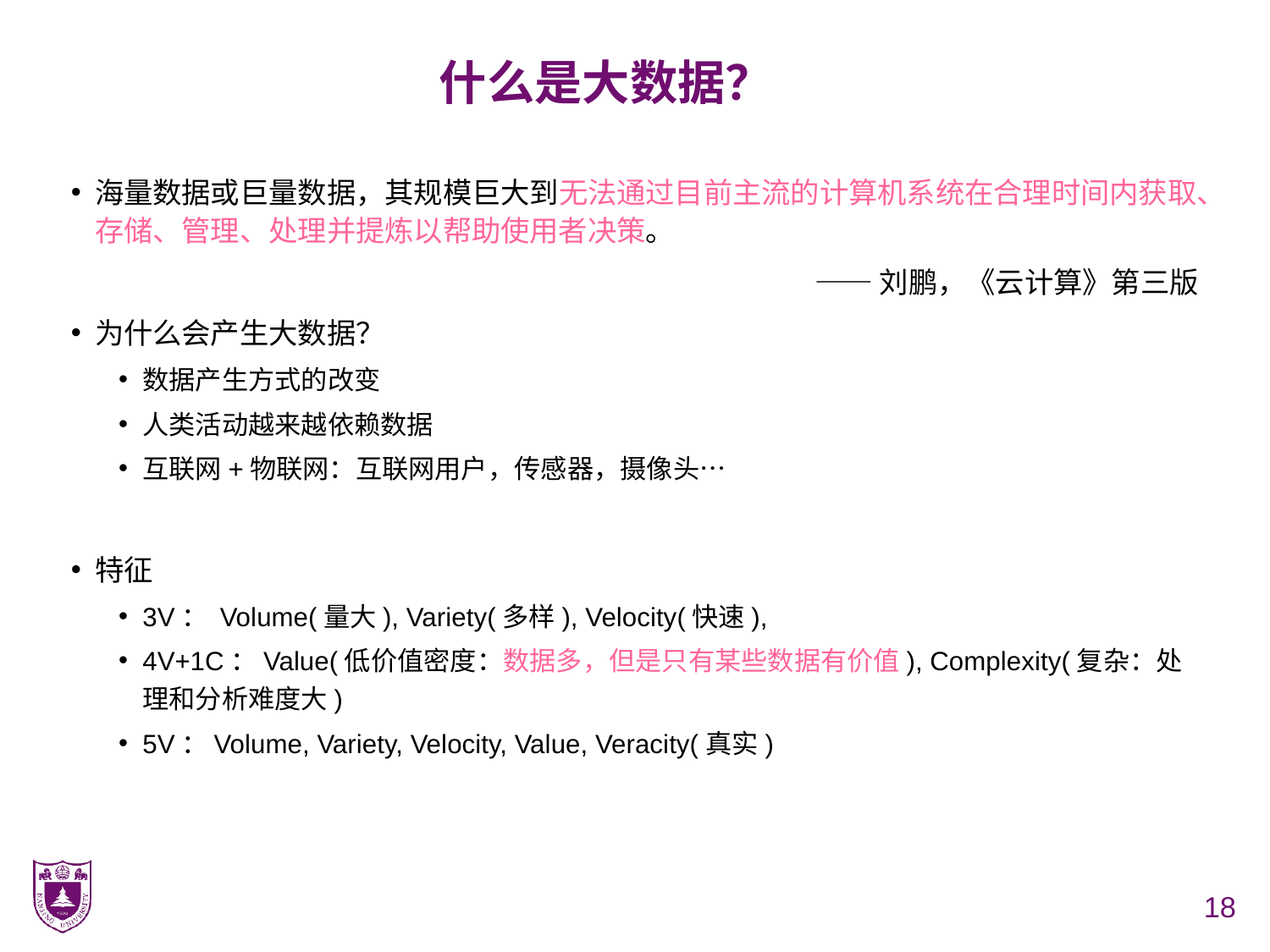

# 什么是大数据？
海量数据或巨量数据，其规模巨大到无法通过目前主流的计算机系统在合理时间内获取、存储、管理、处理并提炼以帮助使用者决策。
——刘鹏，《云计算》第三版
为什么会产生大数据？
数据产生方式的改变
人类活动越来越依赖数据
互联网+物联网：互联网用户，传感器，摄像头…

特征
3V： Volume(量大), Variety(多样), Velocity(快速),
4V+1C：Value(低价值密度：数据多，但是只有某些数据有价值), Complexity(复杂：处理和分析难度大)
5V：Volume, Variety, Velocity, Value, Veracity(真实)

18